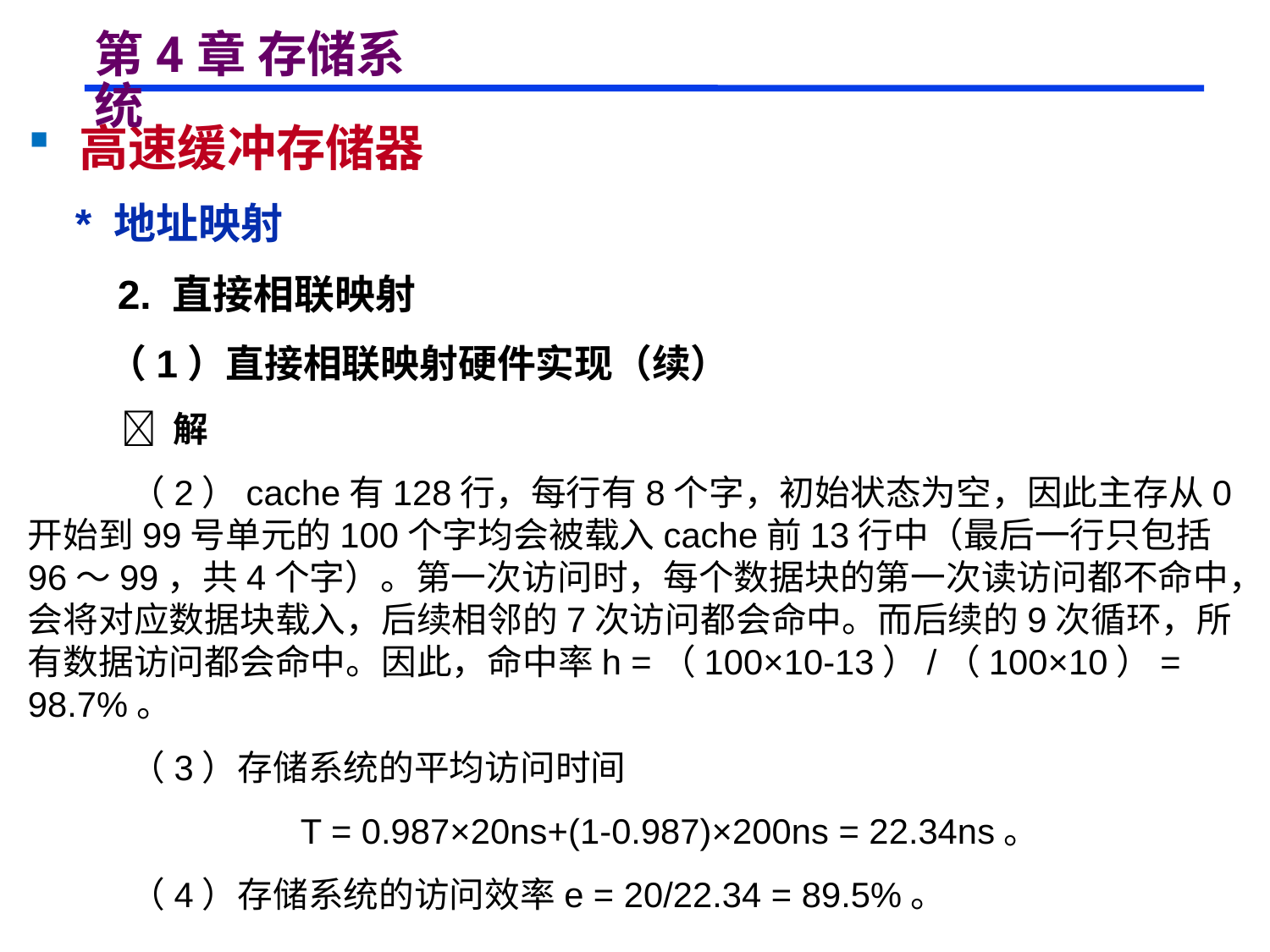

# 第4章 存储系统
 高速缓冲存储器
    * 地址映射
        2. 直接相联映射
        （1）直接相联映射硬件实现（续）
            ♦ 解
            （2）cache有128行，每行有8个字，初始状态为空，因此主存从0开始到99号单元的100个字均会被载入cache前13行中（最后一行只包括96～99，共4个字）。第一次访问时，每个数据块的第一次读访问都不命中，会将对应数据块载入，后续相邻的7次访问都会命中。而后续的9次循环，所有数据访问都会命中。因此，命中率h =（100×10-13）/（100×10）= 98.7%。
            （3）存储系统的平均访问时间
                            T = 0.987×20ns+(1-0.987)×200ns = 22.34ns。
            （4）存储系统的访问效率e = 20/22.34 = 89.5%。